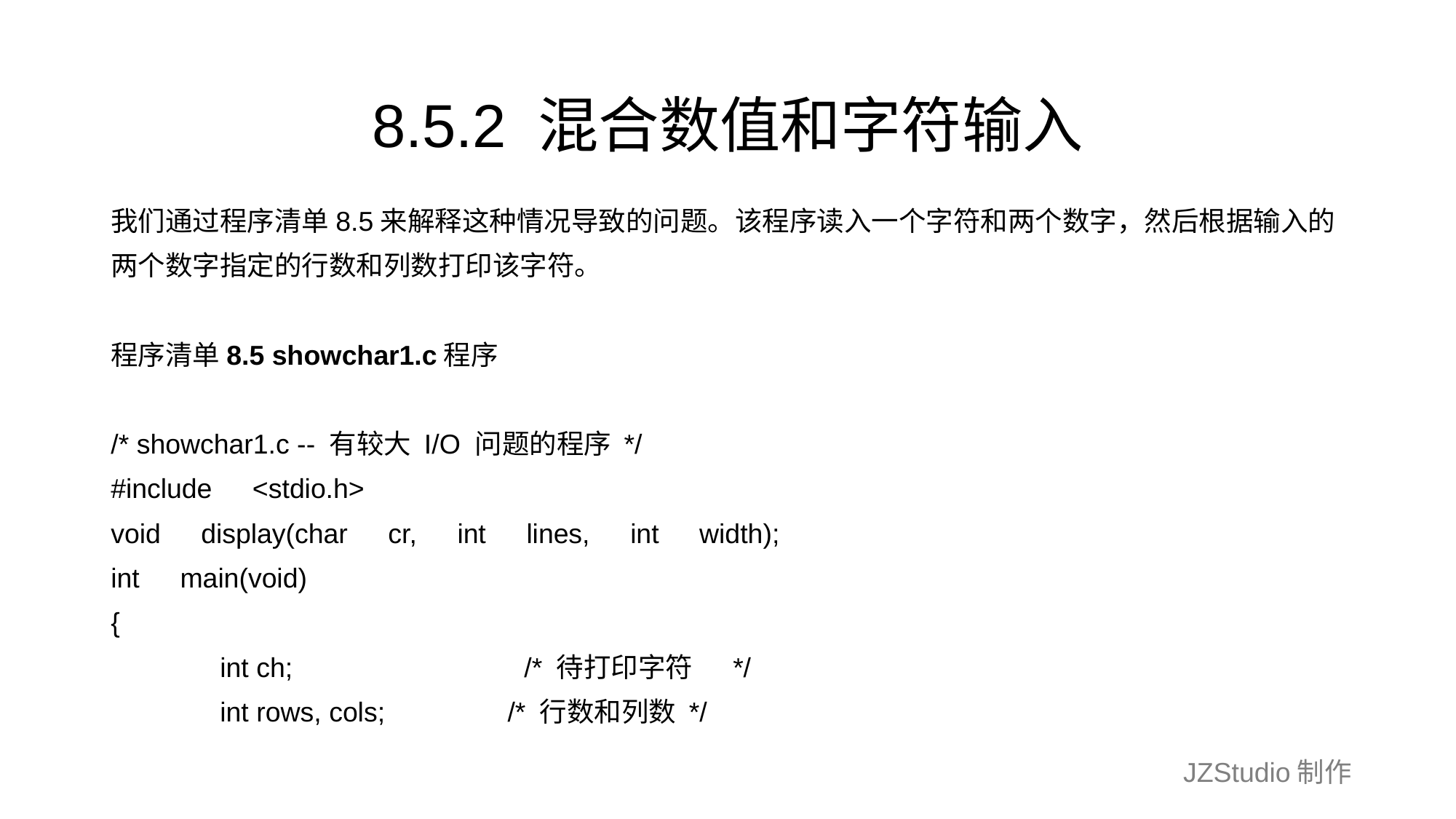

# 8.5.2 混合数值和字符输入
我们通过程序清单8.5来解释这种情况导致的问题。该程序读入一个字符和两个数字，然后根据输入的
两个数字指定的行数和列数打印该字符。

程序清单8.5 showchar1.c程序

/* showchar1.c -- 有较大 I/O 问题的程序 */
#include　<stdio.h>
void　display(char　cr,　int　lines,　int　width);
int　main(void)
{
	int ch;　　　　　　　　/* 待打印字符　 */
	int rows, cols;　　　　/* 行数和列数 */